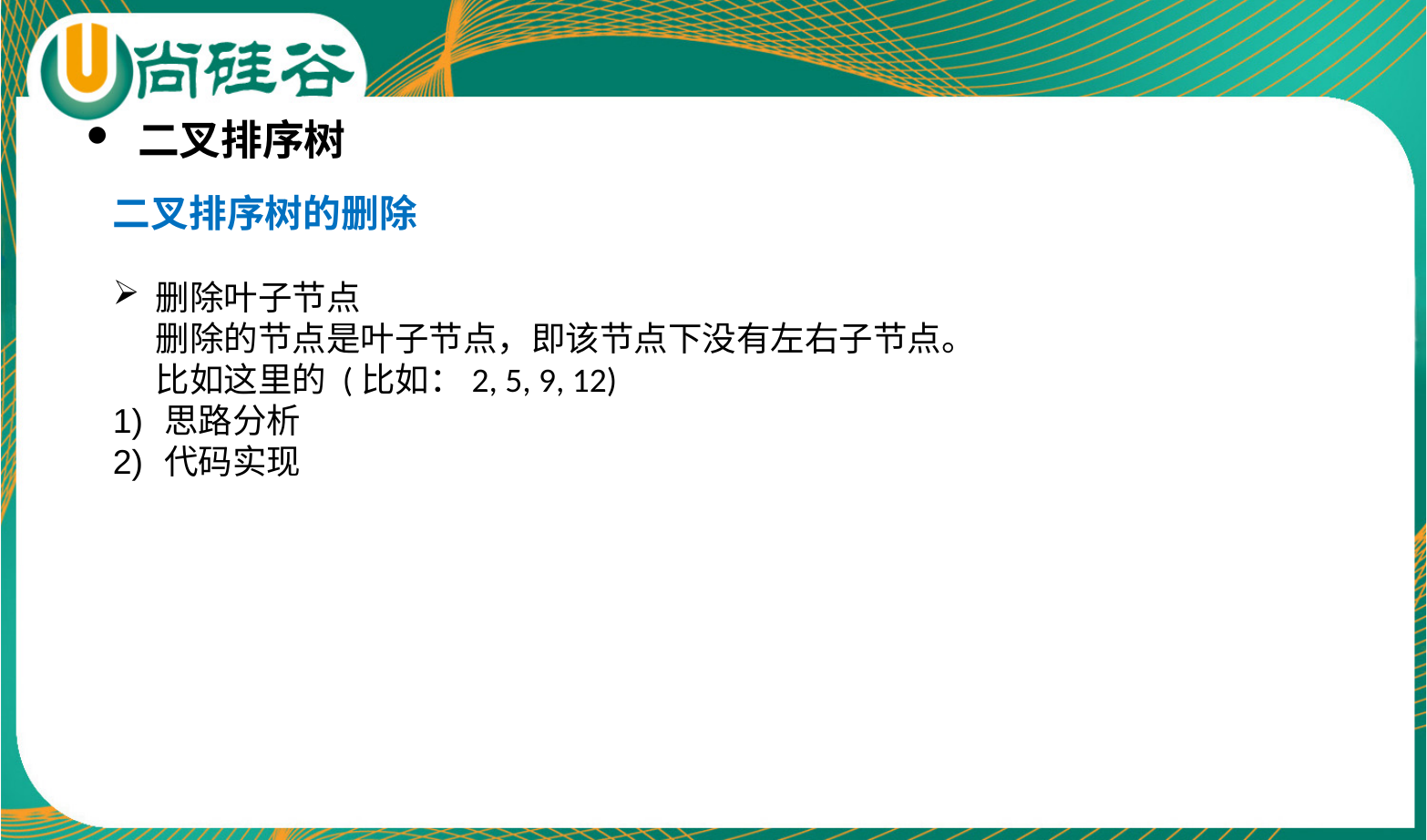

二叉排序树
二叉排序树的删除

删除叶子节点
删除的节点是叶子节点，即该节点下没有左右子节点。
比如这里的 (比如：2, 5, 9, 12)
思路分析
代码实现